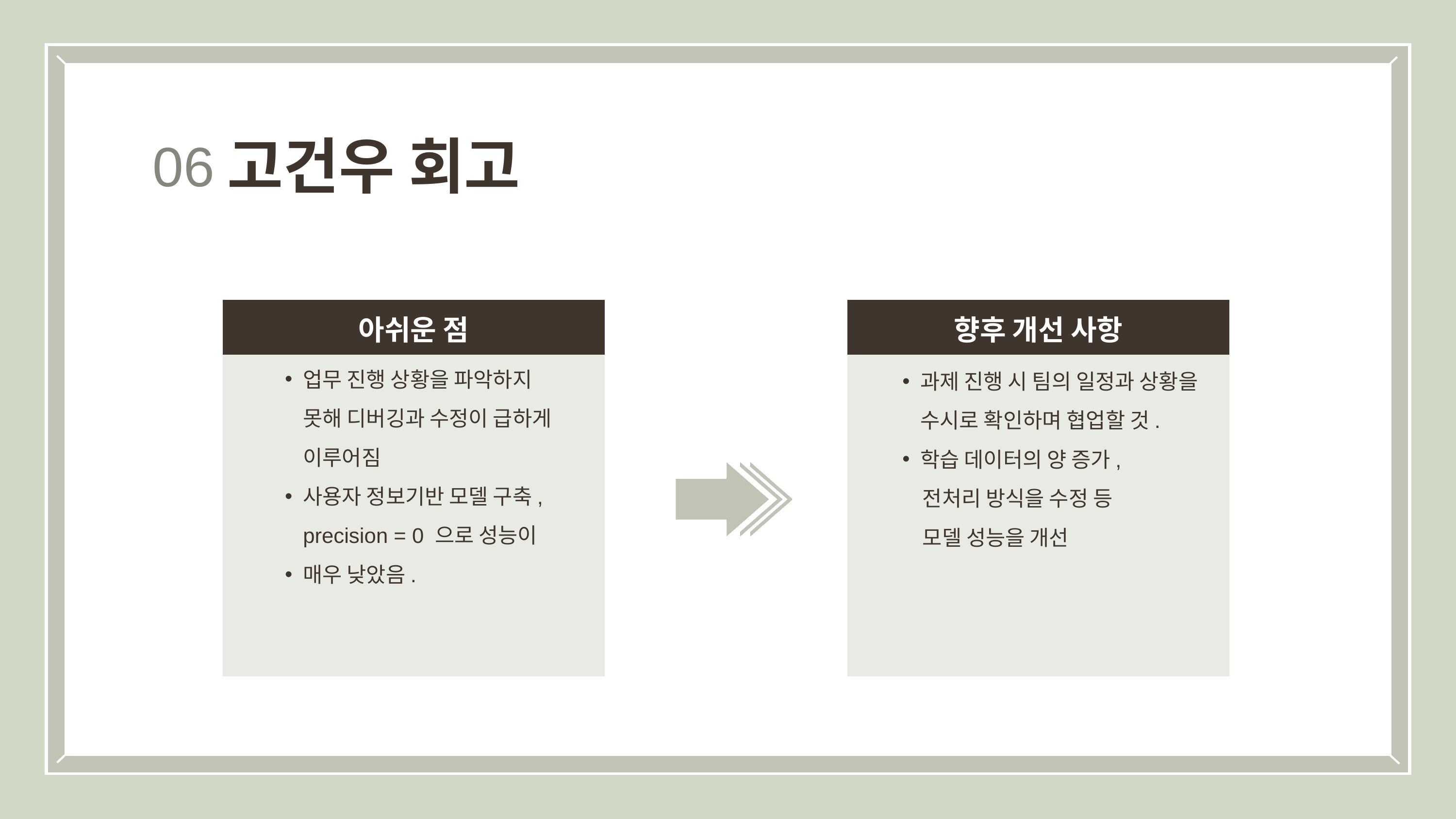

고건우 회고
06

아쉬운 점
향후 개선 사항
업무 진행 상황을 파악하지 못해 디버깅과 수정이 급하게 이루어짐
사용자 정보기반 모델 구축, precision = 0 으로 성능이
매우 낮았음.
과제 진행 시 팀의 일정과 상황을 수시로 확인하며 협업할 것.
학습 데이터의 양 증가,
       전처리 방식을 수정 등
       모델 성능을 개선